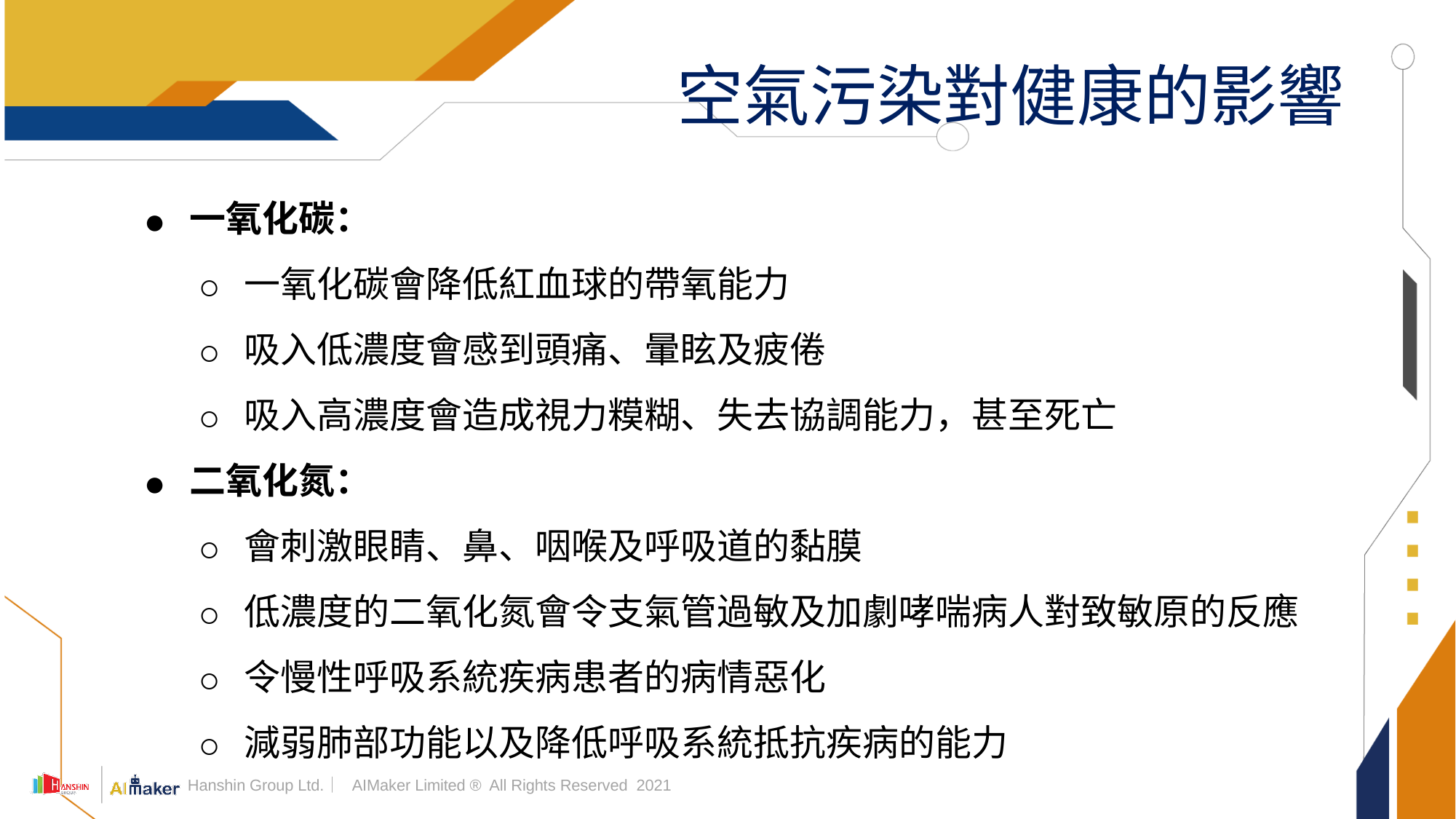

# 空氣污染對健康的影響
一氧化碳：
一氧化碳會降低紅血球的帶氧能力
吸入低濃度會感到頭痛、暈眩及疲倦
吸入高濃度會造成視力糢糊、失去協調能力，甚至死亡
二氧化氮：
會刺激眼睛、鼻、咽喉及呼吸道的黏膜
低濃度的二氧化氮會令支氣管過敏及加劇哮喘病人對致敏原的反應
令慢性呼吸系統疾病患者的病情惡化
減弱肺部功能以及降低呼吸系統抵抗疾病的能力